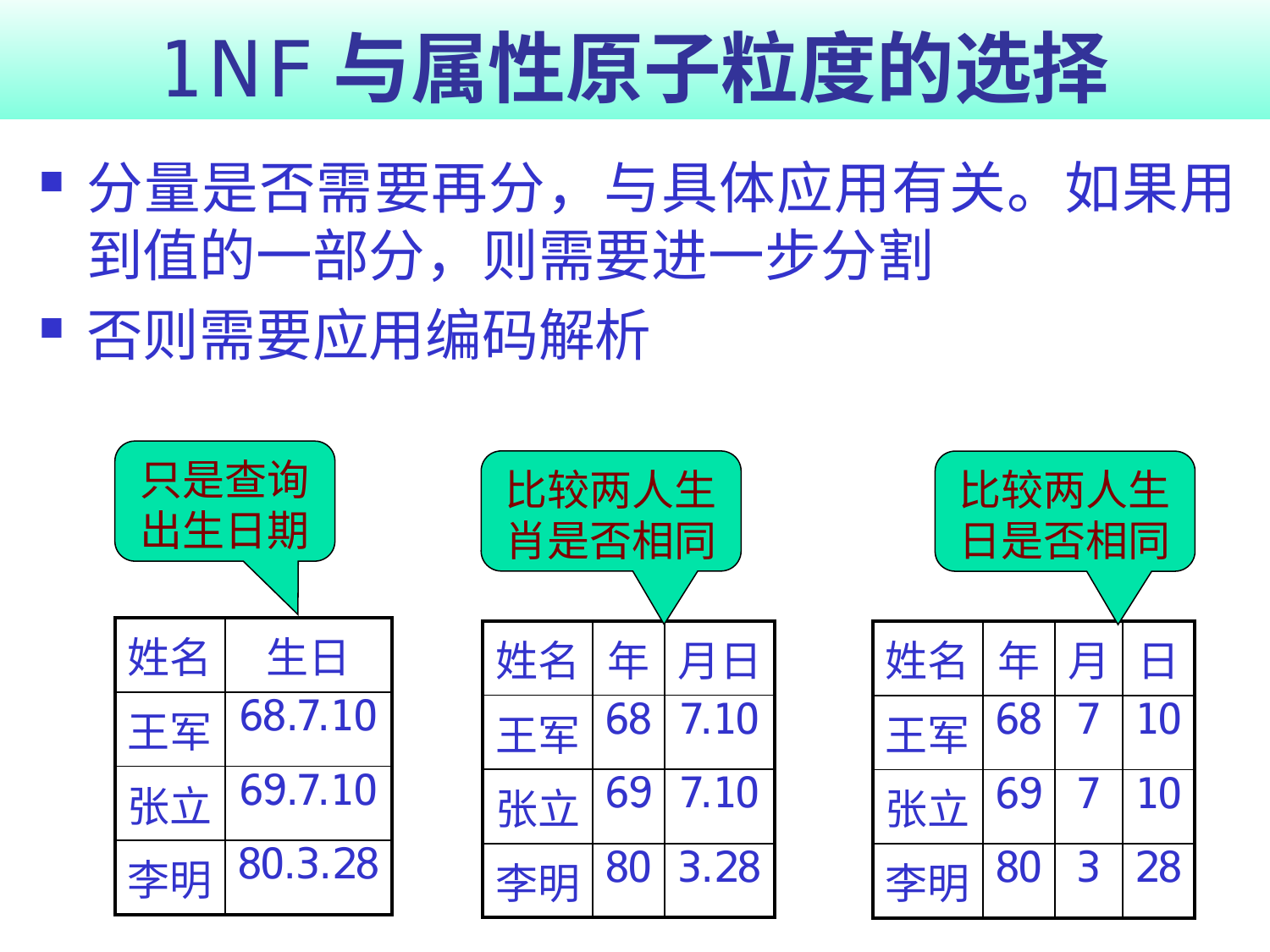

# 1NF与属性原子粒度的选择
分量是否需要再分，与具体应用有关。如果用到值的一部分，则需要进一步分割
否则需要应用编码解析
只是查询出生日期
比较两人生肖是否相同
比较两人生日是否相同
| 姓名 | 生日 |
| --- | --- |
| 王军 | 68.7.10 |
| 张立 | 69.7.10 |
| 李明 | 80.3.28 |
| 姓名 | 年 | 月日 |
| --- | --- | --- |
| 王军 | 68 | 7.10 |
| 张立 | 69 | 7.10 |
| 李明 | 80 | 3.28 |
| 姓名 | 年 | 月 | 日 |
| --- | --- | --- | --- |
| 王军 | 68 | 7 | 10 |
| 张立 | 69 | 7 | 10 |
| 李明 | 80 | 3 | 28 |